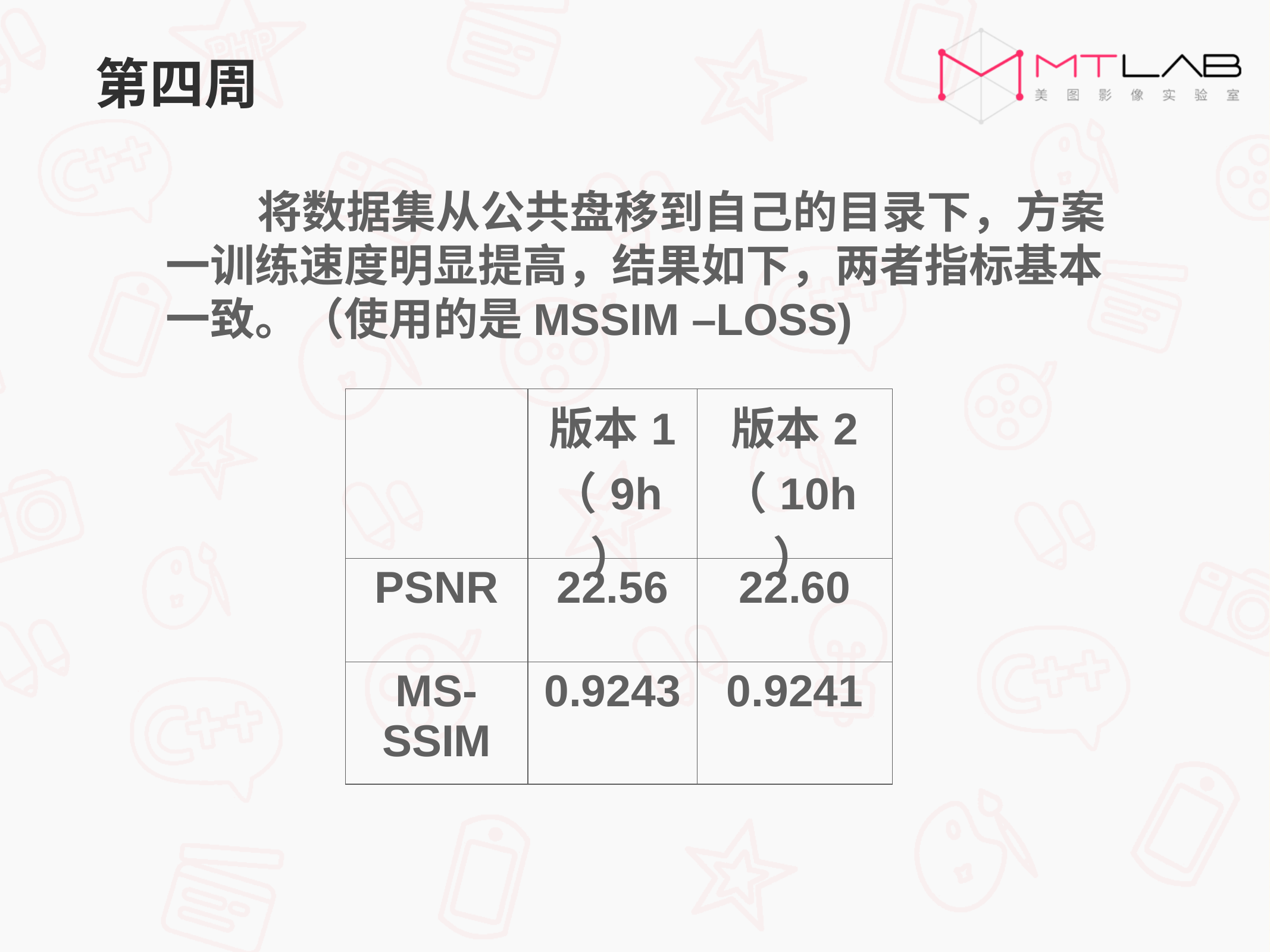

第四周
        将数据集从公共盘移到自己的目录下，方案一训练速度明显提高，结果如下，两者指标基本一致。（使用的是MSSIM –LOSS)

|  | 版本1 （9h） | 版本2 （10h） |
| --- | --- | --- |
| PSNR | 22.56 | 22.60 |
| MS-SSIM | 0.9243 | 0.9241 |